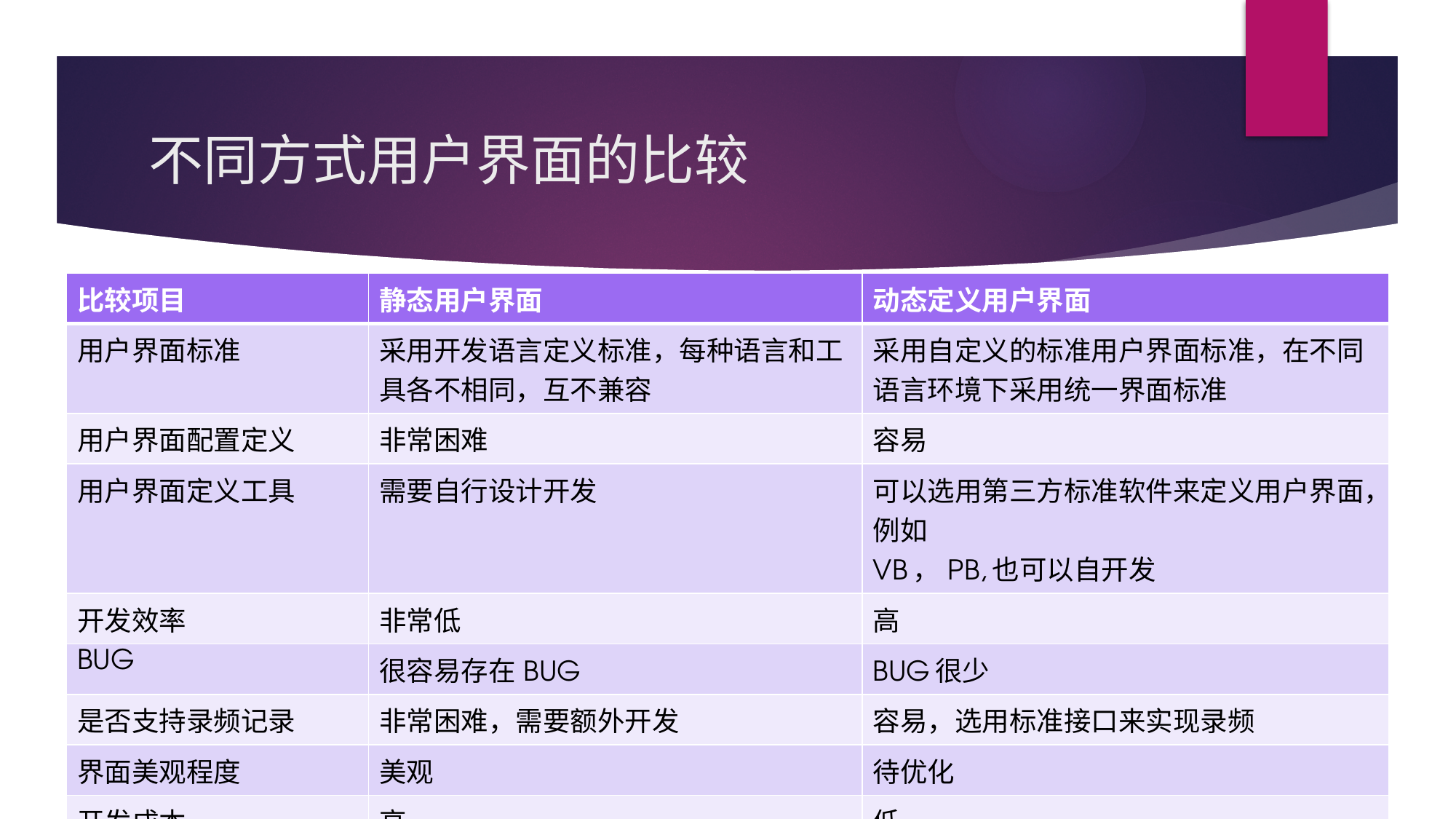

# 不同方式用户界面的比较
| 比较项目 | 静态用户界面 | 动态定义用户界面 |
| --- | --- | --- |
| 用户界面标准 | 采用开发语言定义标准，每种语言和工具各不相同，互不兼容 | 采用自定义的标准用户界面标准，在不同语言环境下采用统一界面标准 |
| 用户界面配置定义 | 非常困难 | 容易 |
| 用户界面定义工具 | 需要自行设计开发 | 可以选用第三方标准软件来定义用户界面，例如 VB，PB,也可以自开发 |
| 开发效率 | 非常低 | 高 |
| BUG | 很容易存在BUG | BUG很少 |
| 是否支持录频记录 | 非常困难，需要额外开发 | 容易，选用标准接口来实现录频 |
| 界面美观程度 | 美观 | 待优化 |
| 开发成本 | 高 | 低 |